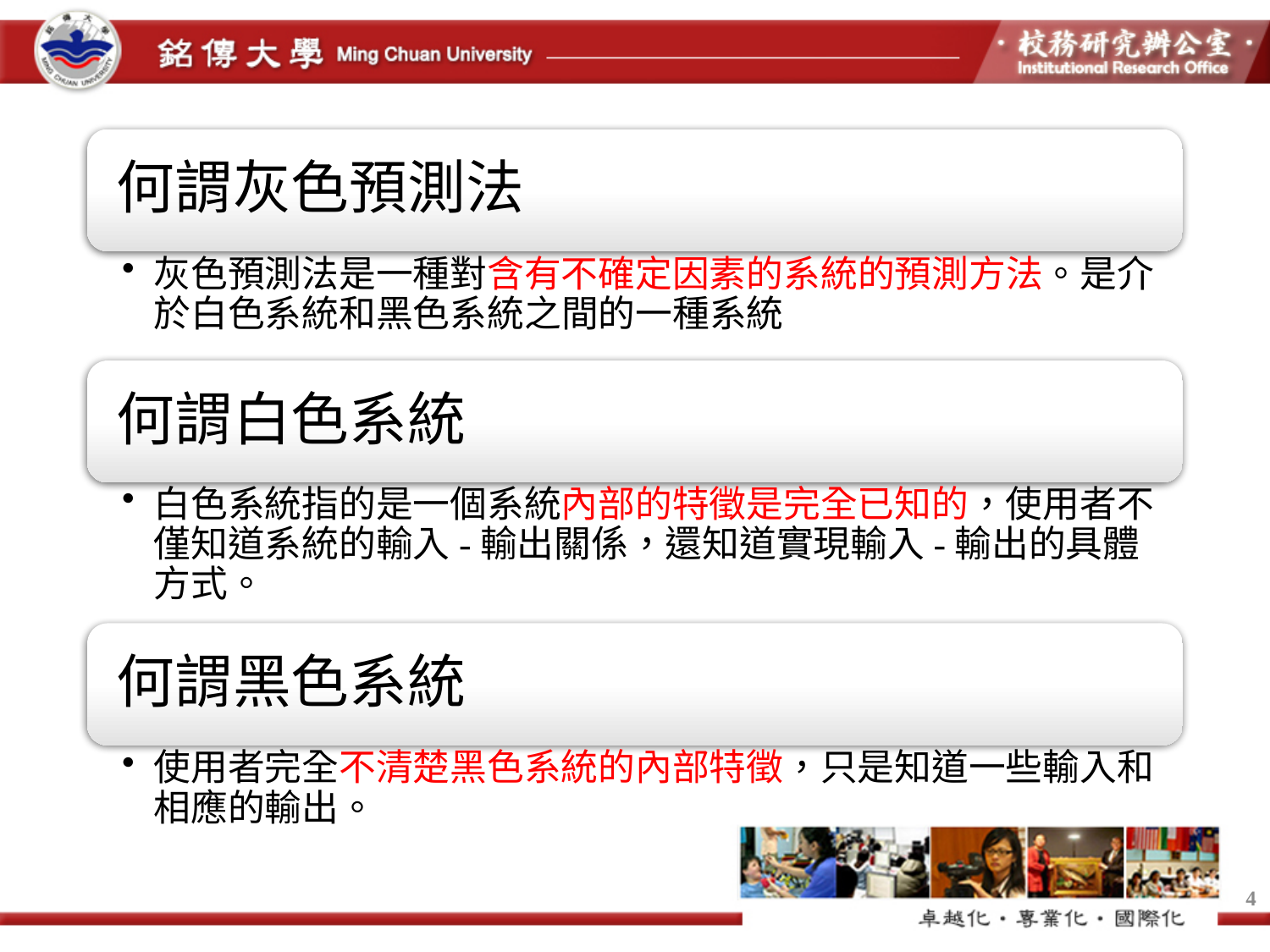

何謂灰色預測法
灰色預測法是一種對含有不確定因素的系統的預測方法。是介於白色系統和黑色系統之間的一種系統
何謂白色系統
白色系統指的是一個系統內部的特徵是完全已知的，使用者不僅知道系統的輸入-輸出關係，還知道實現輸入-輸出的具體方式。
何謂黑色系統
使用者完全不清楚黑色系統的內部特徵，只是知道一些輸入和相應的輸出。
4